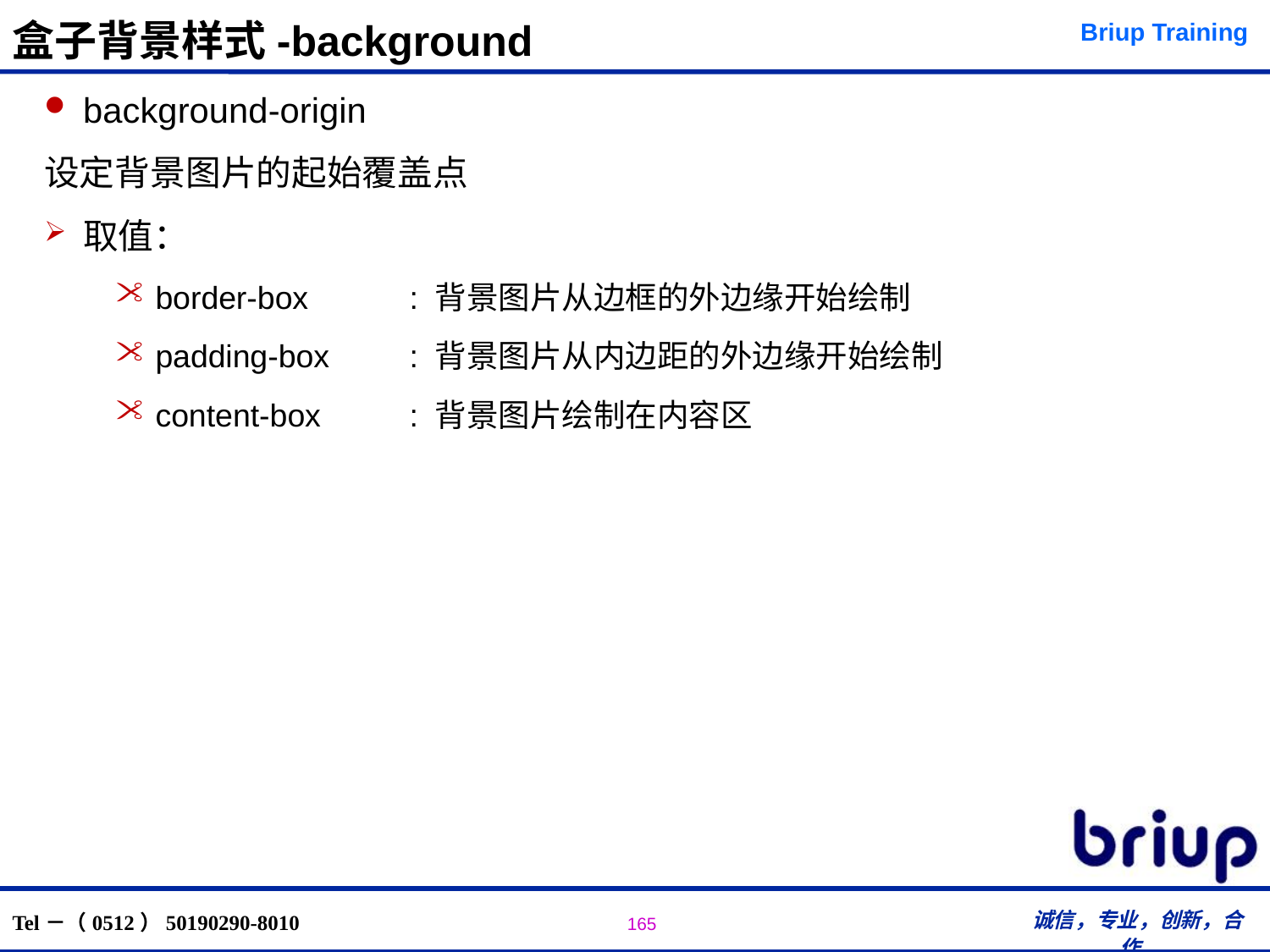

# 盒子背景样式-background
background-origin
设定背景图片的起始覆盖点
取值：
border-box	: 背景图片从边框的外边缘开始绘制
padding-box	: 背景图片从内边距的外边缘开始绘制
content-box	: 背景图片绘制在内容区